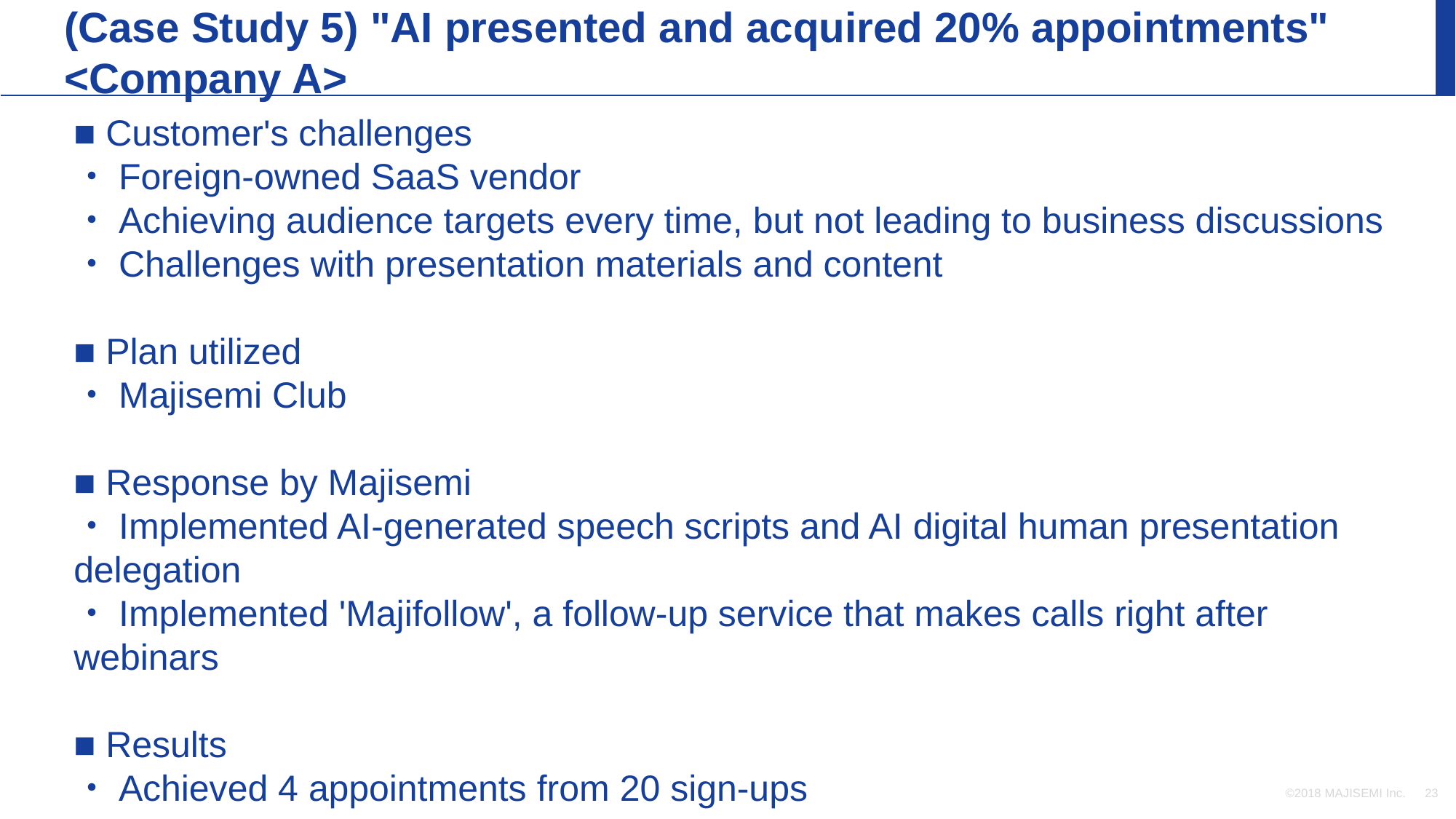

(Case Study 5) "AI presented and acquired 20% appointments" <Company A>
■ Customer's challenges
・Foreign-owned SaaS vendor
・Achieving audience targets every time, but not leading to business discussions
・Challenges with presentation materials and content

■ Plan utilized
・Majisemi Club

■ Response by Majisemi
・Implemented AI-generated speech scripts and AI digital human presentation delegation
・Implemented 'Majifollow', a follow-up service that makes calls right after webinars

■ Results
・Achieved 4 appointments from 20 sign-ups
©2018 MAJISEMI Inc.
23